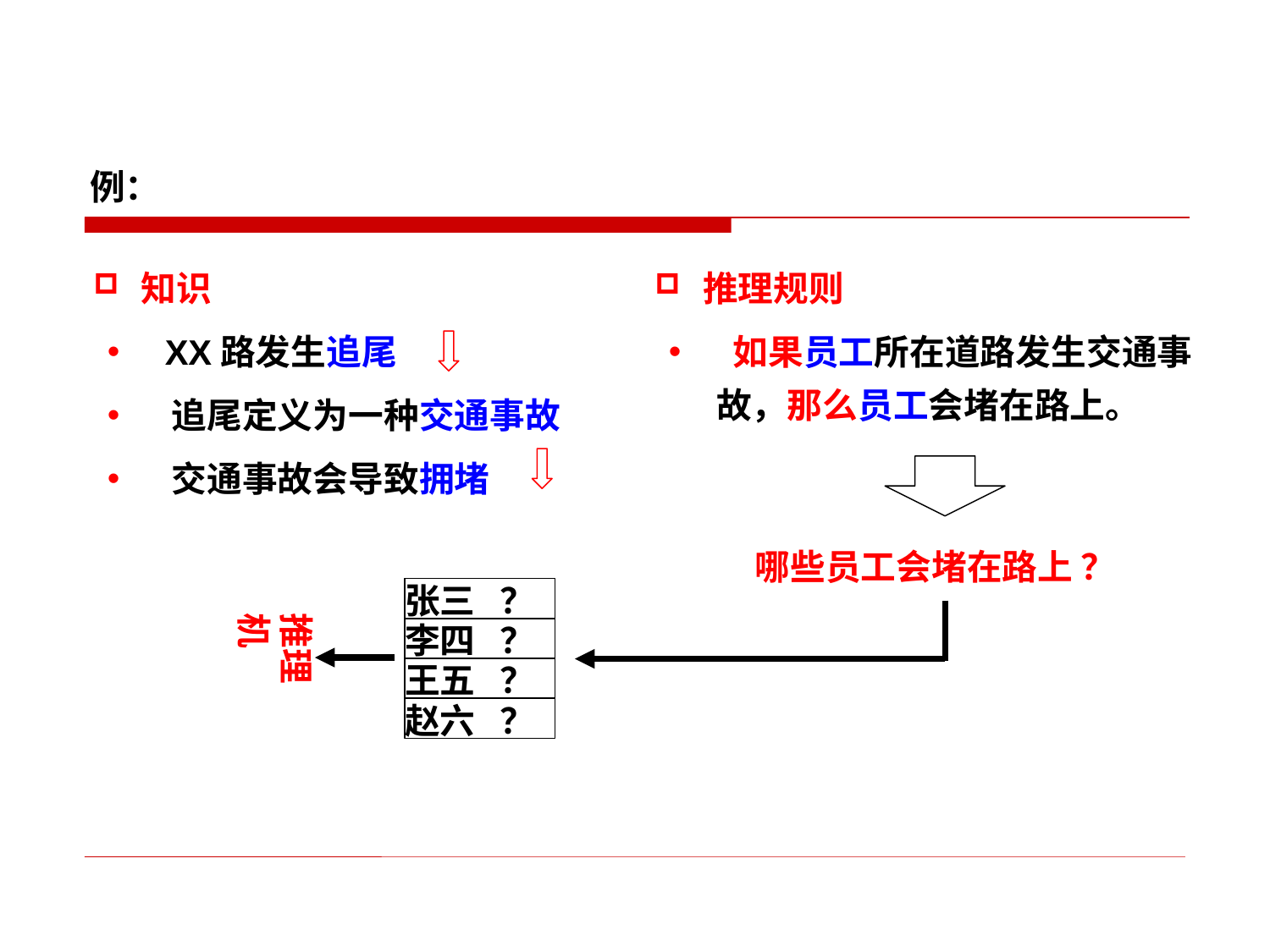

例：
知识
 XX路发生追尾
 追尾定义为一种交通事故
 交通事故会导致拥堵
推理规则
 如果员工所在道路发生交通事故，那么员工会堵在路上。

哪些员工会堵在路上 ？
张三   ？
李四   ？
王五   ？
赵六   ？
推理机